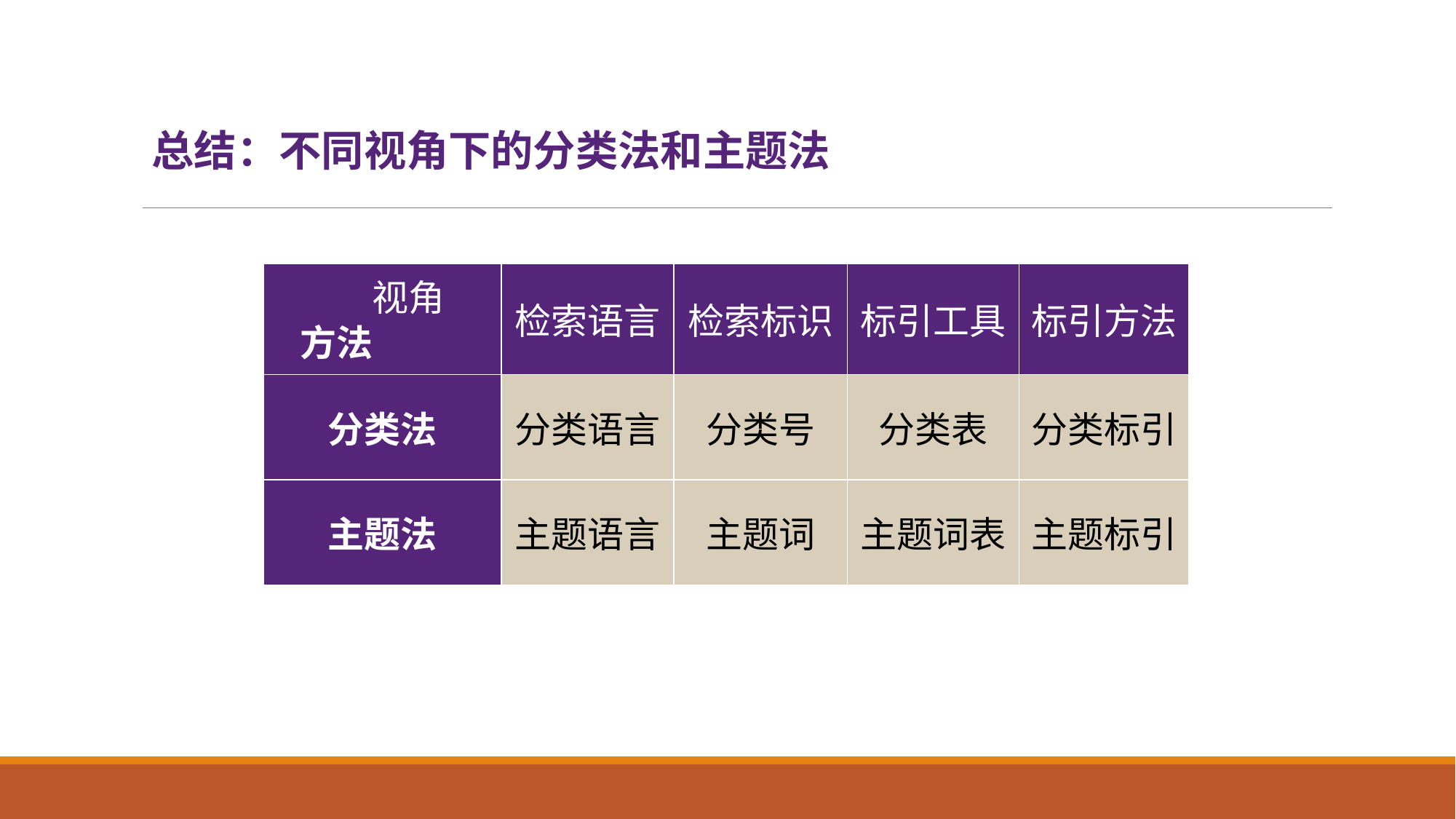

总结：不同视角下的分类法和主题法
| 视角 | 检索语言 | 检索标识 | 标引工具 | 标引方法 |
| --- | --- | --- | --- | --- |
| 分类法 | 分类语言 | 分类号 | 分类表 | 分类标引 |
| 主题法 | 主题语言 | 主题词 | 主题词表 | 主题标引 |
方法